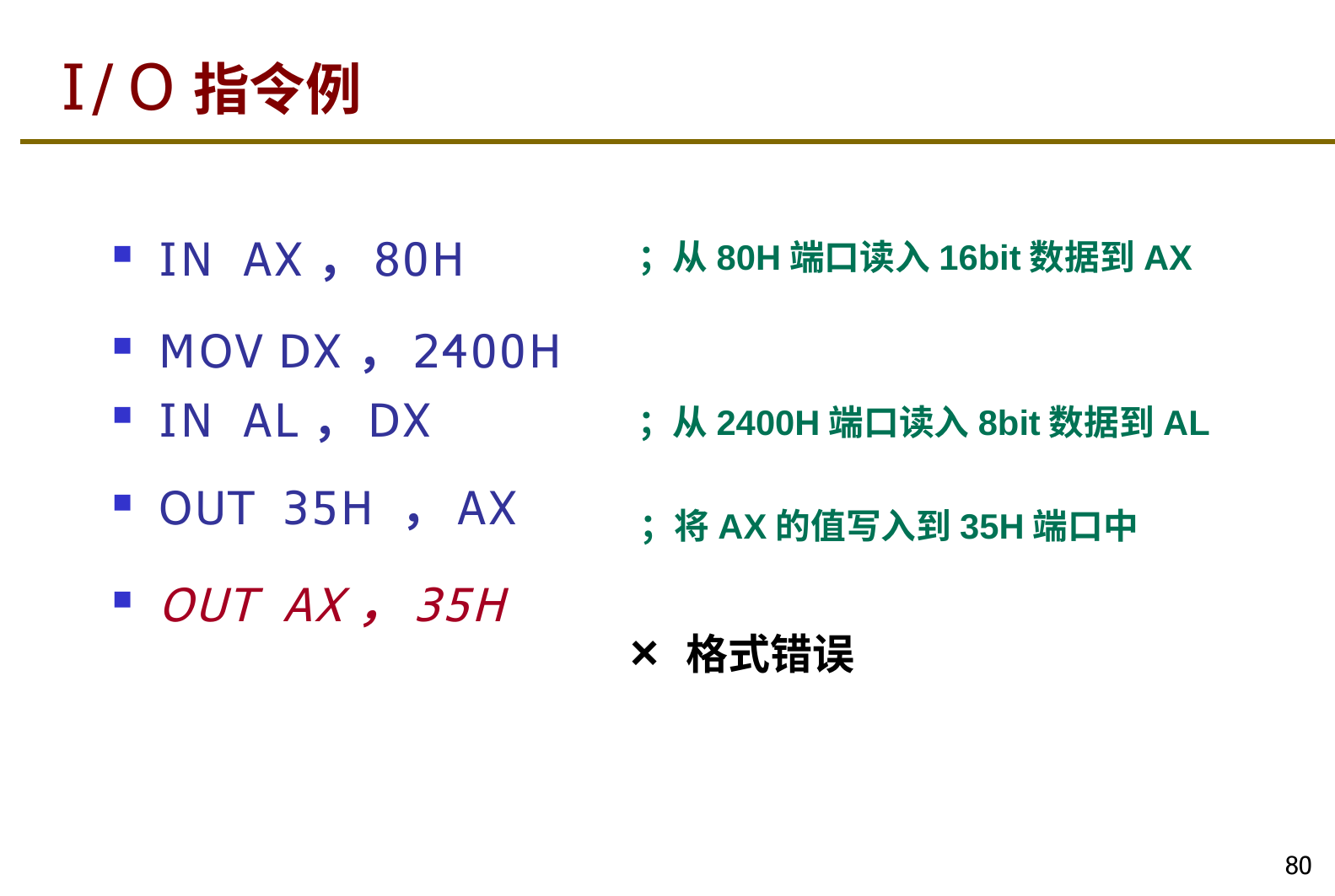

# I/O指令例
IN  AX，80H
MOV DX，2400H
IN  AL，DX
OUT  35H ，AX
OUT  AX，35H
；从80H端口读入16bit数据到AX
；从2400H端口读入8bit数据到AL
；将AX的值写入到35H端口中
×  格式错误
80